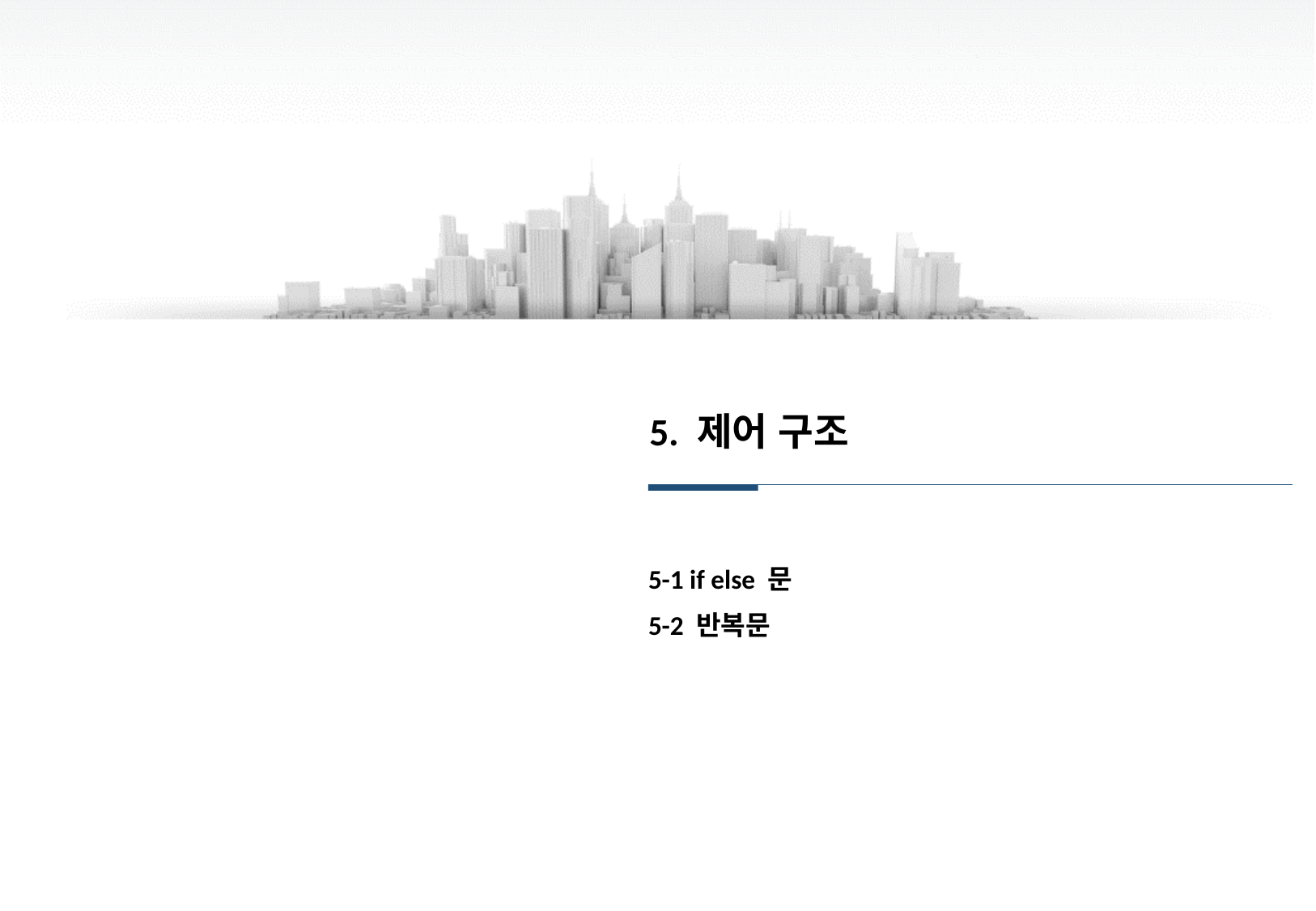

5. 제어 구조
5-1 if else 문
5-2 반복문